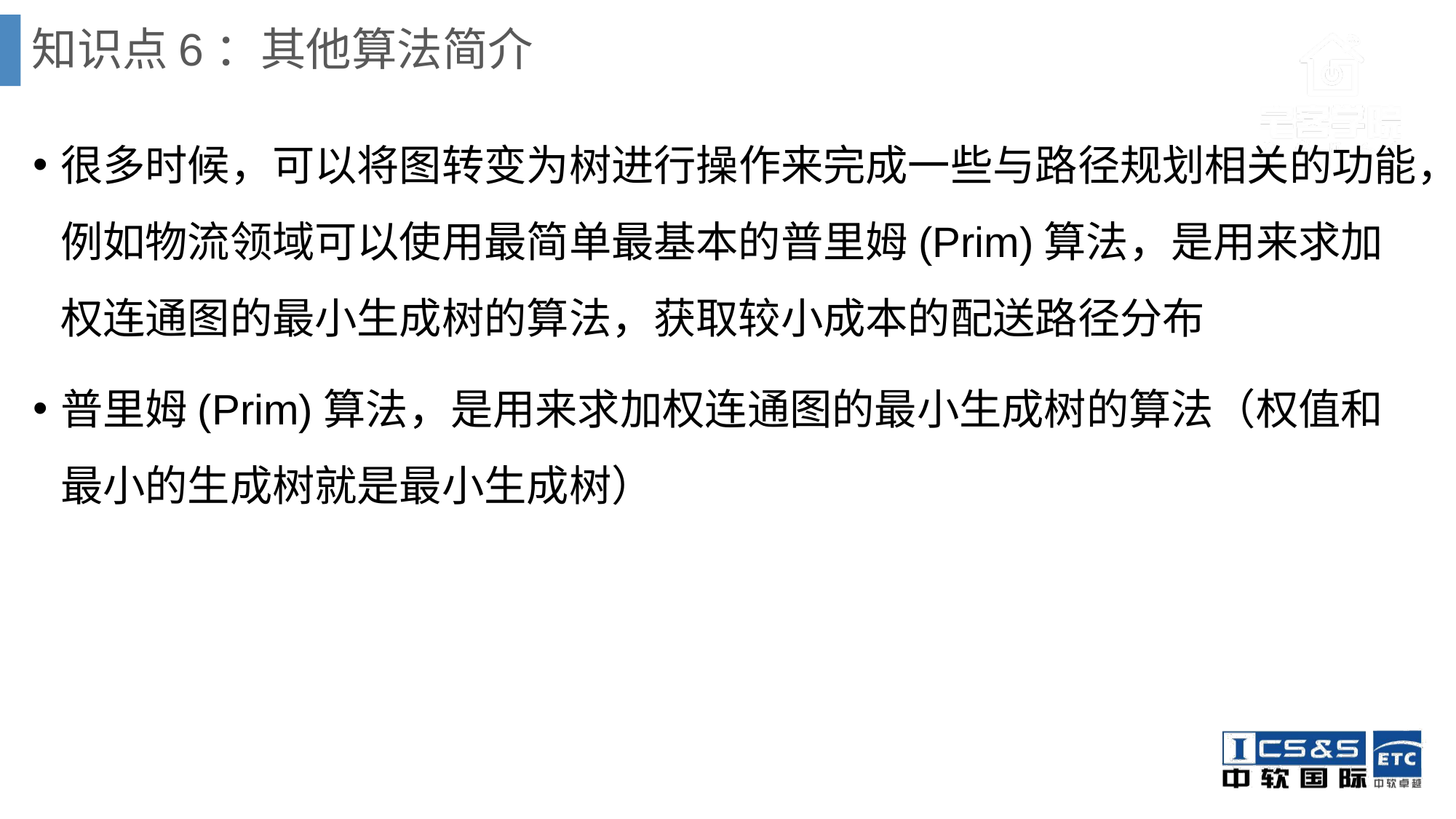

# 知识点6：其他算法简介
很多时候，可以将图转变为树进行操作来完成一些与路径规划相关的功能，例如物流领域可以使用最简单最基本的普里姆(Prim)算法，是用来求加权连通图的最小生成树的算法，获取较小成本的配送路径分布
普里姆(Prim)算法，是用来求加权连通图的最小生成树的算法（权值和最小的生成树就是最小生成树）